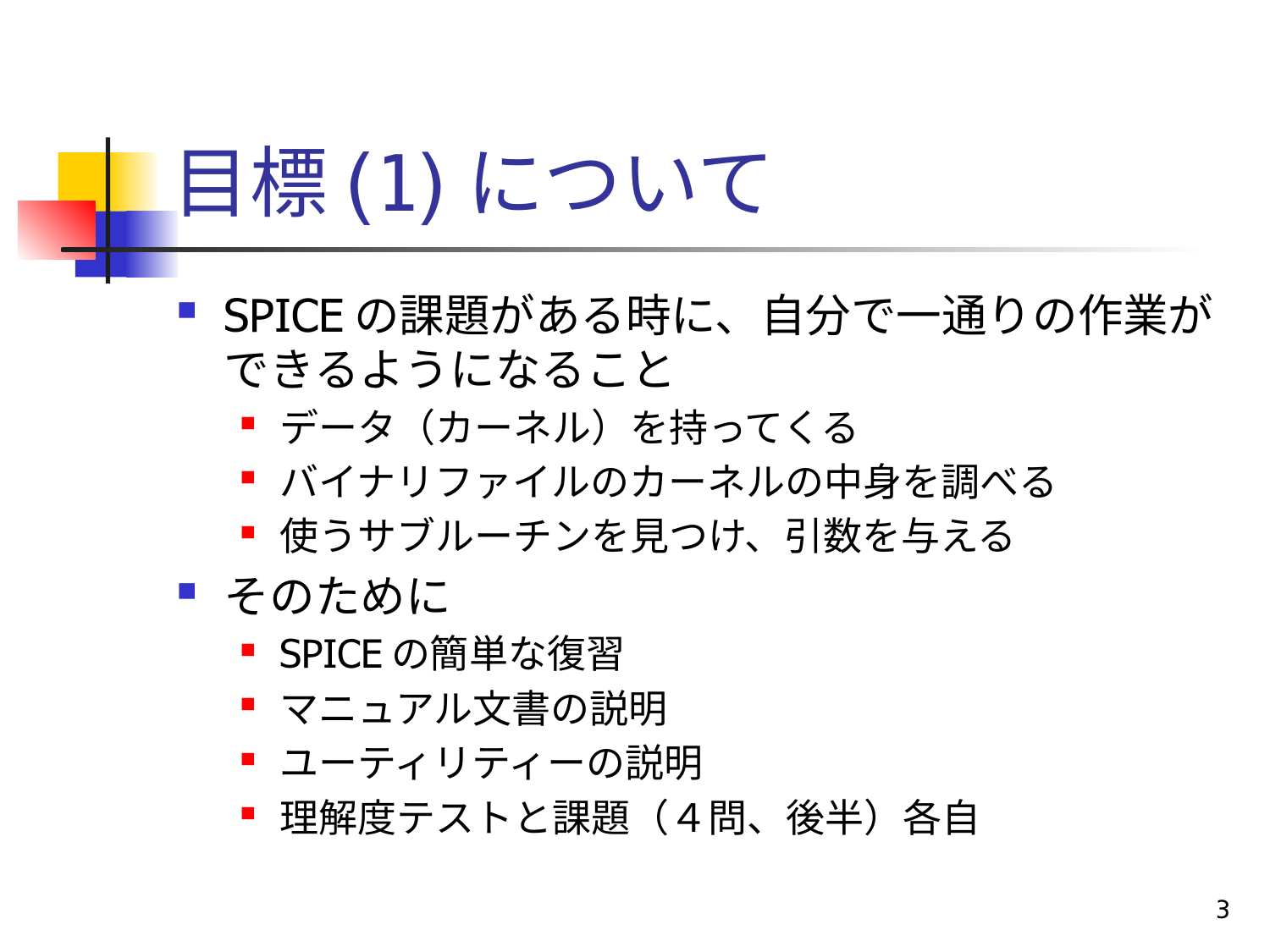

# 目標(1)について
SPICEの課題がある時に、自分で一通りの作業ができるようになること
データ（カーネル）を持ってくる
バイナリファイルのカーネルの中身を調べる
使うサブルーチンを見つけ、引数を与える
そのために
SPICEの簡単な復習
マニュアル文書の説明
ユーティリティーの説明
理解度テストと課題（４問、後半）各自
3